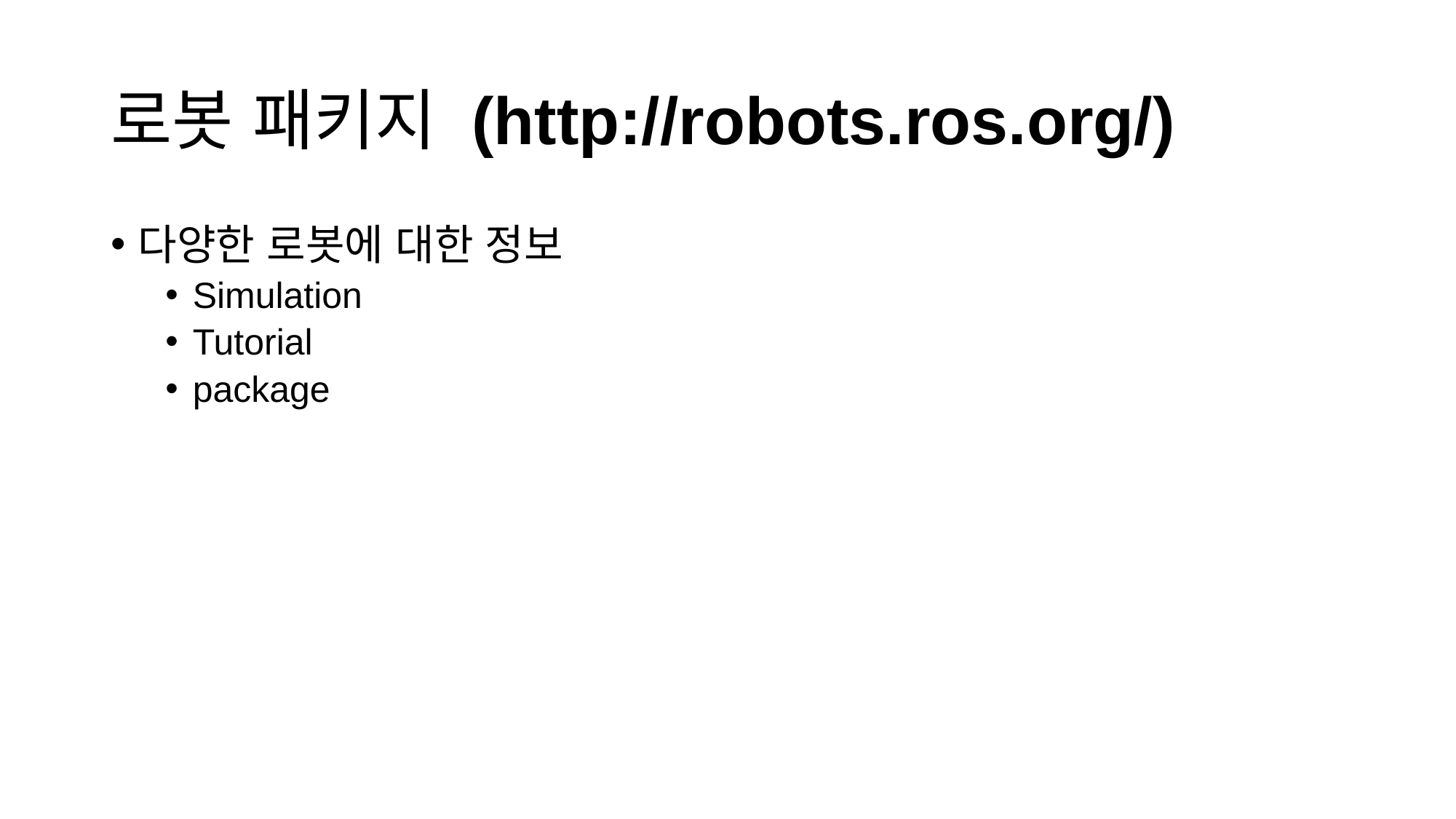

# 로봇 패키지 (http://robots.ros.org/)
다양한 로봇에 대한 정보
Simulation
Tutorial
package